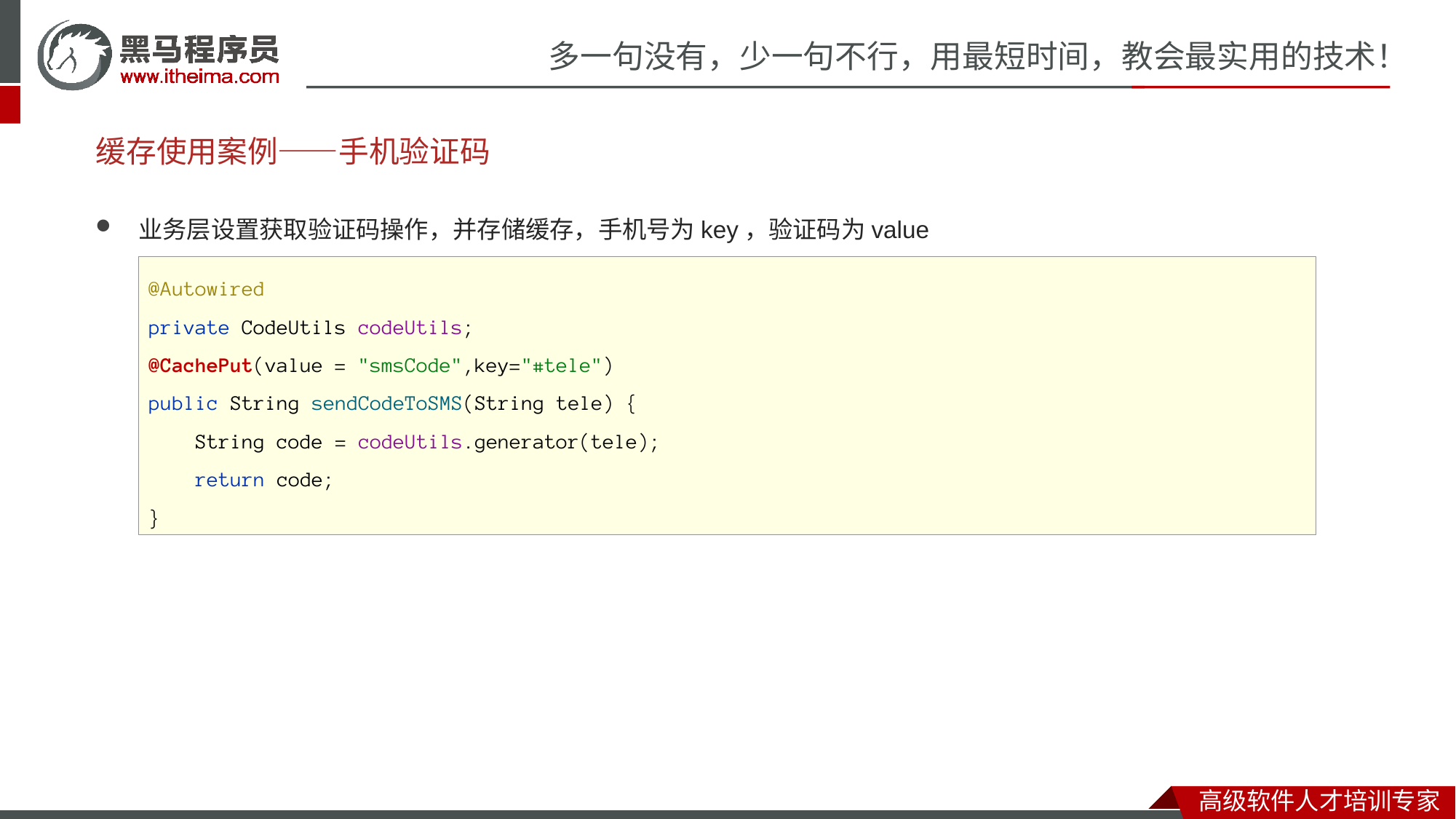

# 缓存使用案例——手机验证码
业务层设置获取验证码操作，并存储缓存，手机号为key，验证码为value
@Autowired
private CodeUtils codeUtils;
@CachePut(value = "smsCode",key="#tele")
public String sendCodeToSMS(String tele) {
    String code = codeUtils.generator(tele);
    return code;
}